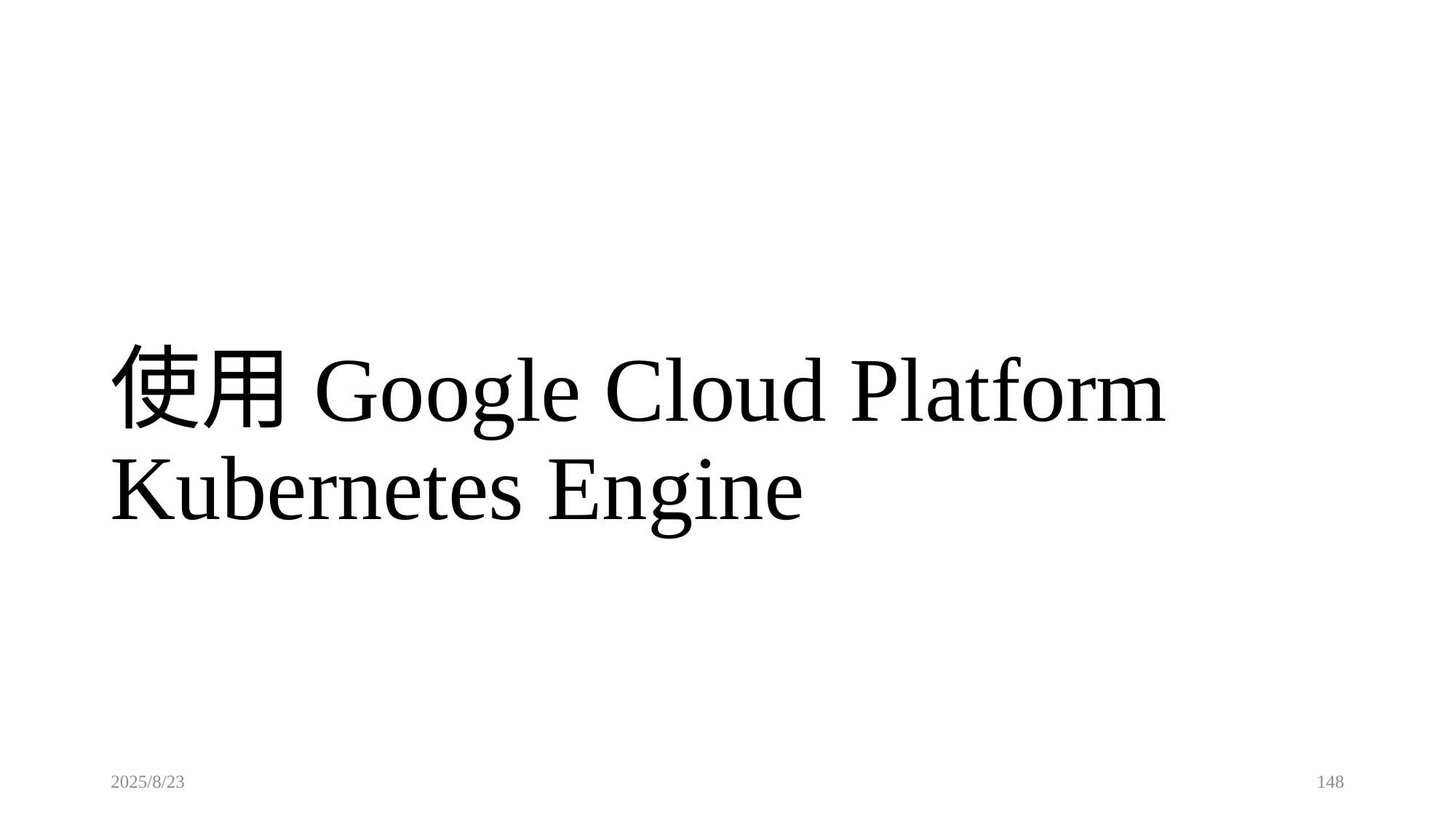

# 使用Google Cloud Platform Kubernetes Engine

2025/8/23
148